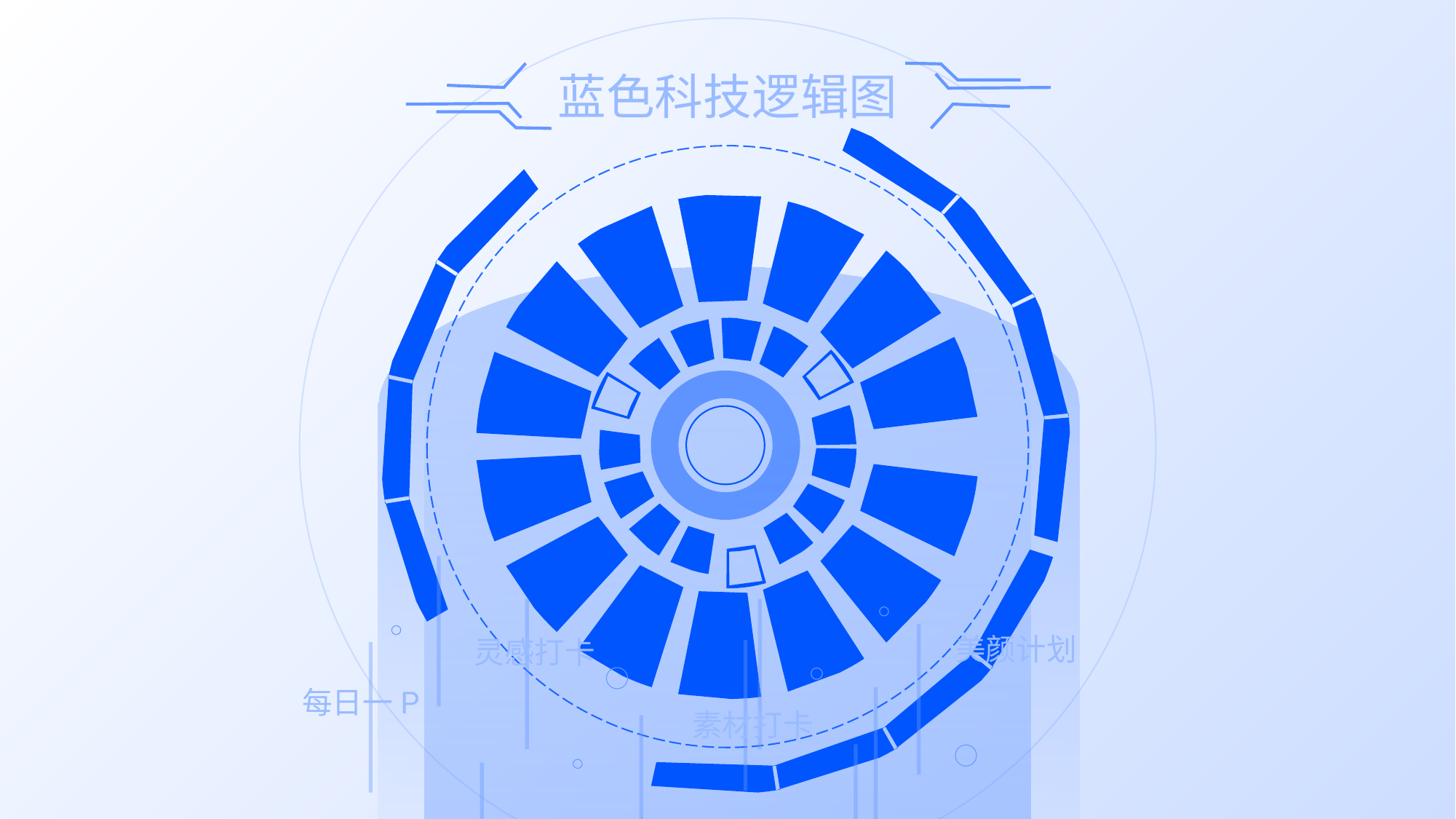

━━━━     ━━━━      ━━━━

▅ ▅ ▅ ▅ ▅ ▅ ▅ ▅ ▅ ▅ ▅ ▅ ▅ ▅
 ▅ ▅ ▅ ☐ ▅ ▅ ▅ ▅ ☐ ▅ ▅ ▅ ▅ ☐ ▅

美颜计划

灵感打卡

每日一P
素材打卡